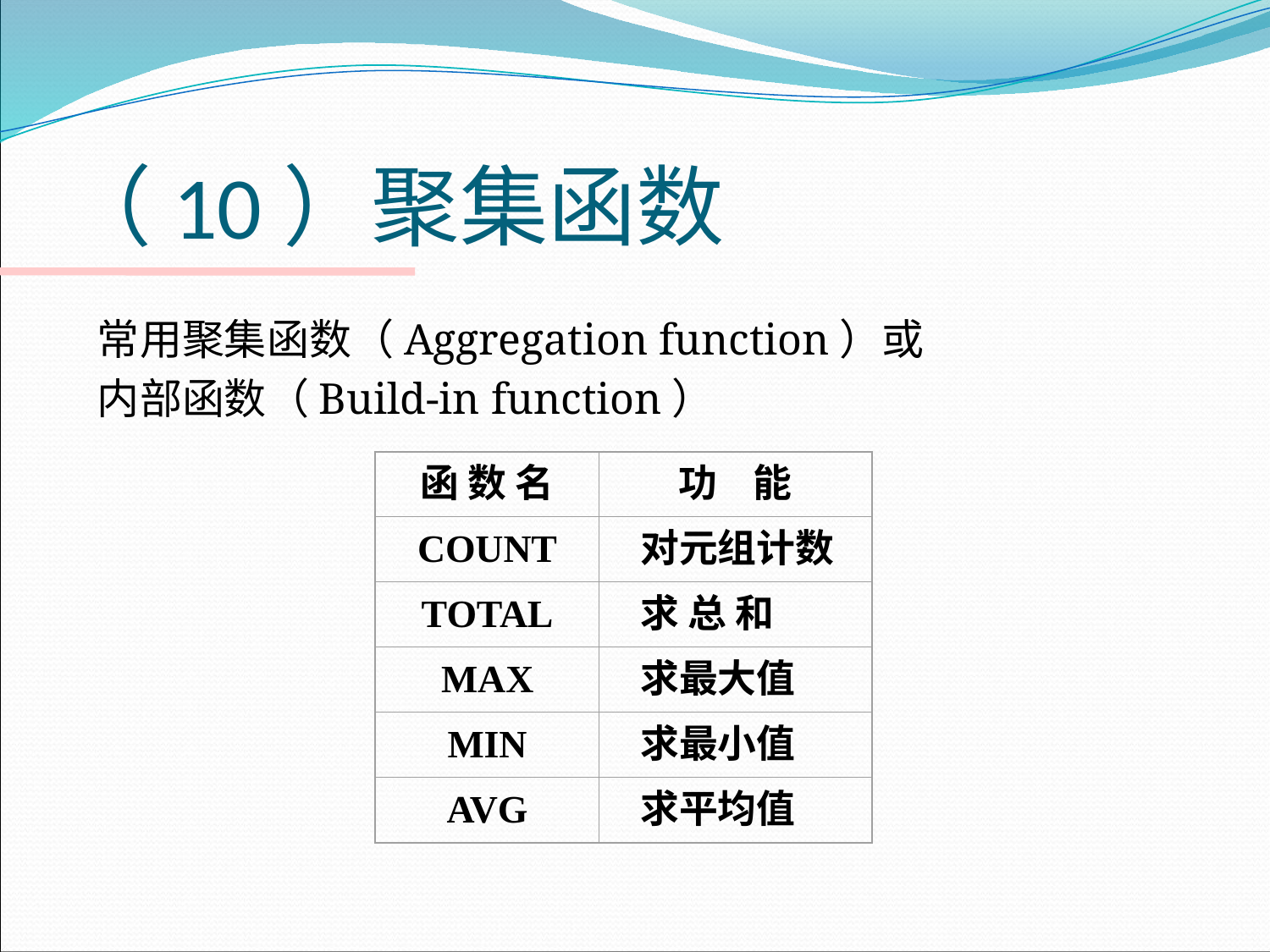

# （10）聚集函数
常用聚集函数（Aggregation function）或
内部函数（Build-in function）

函 数 名

功    能

COUNT

 对元组计数

TOTAL

 求 总 和

MAX

 求最大值

MIN

 求最小值

AVG

 求平均值

213